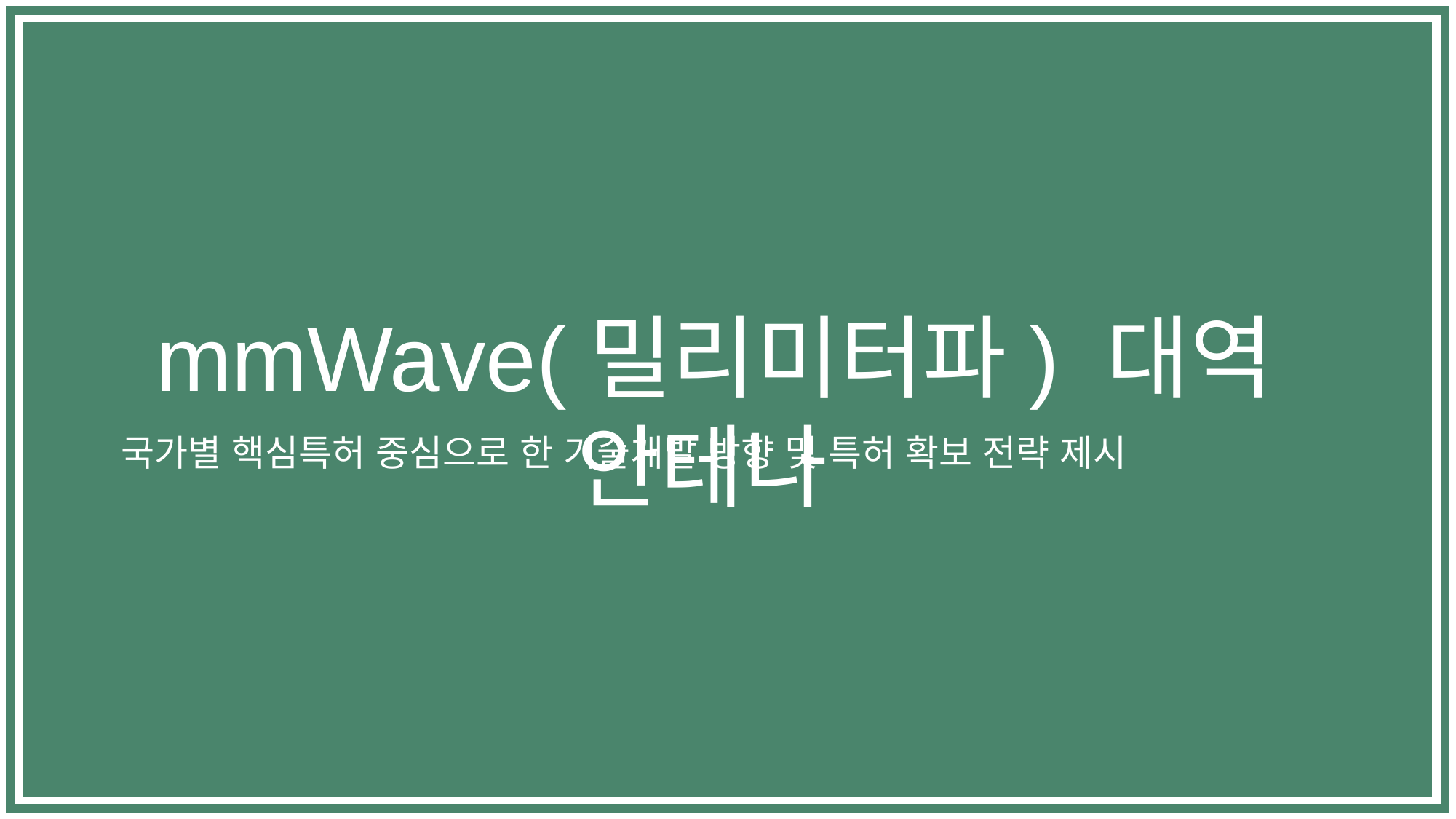

mmWave(밀리미터파) 대역 안테나
국가별 핵심특허 중심으로 한 기술개발 방향 및 특허 확보 전략 제시
1